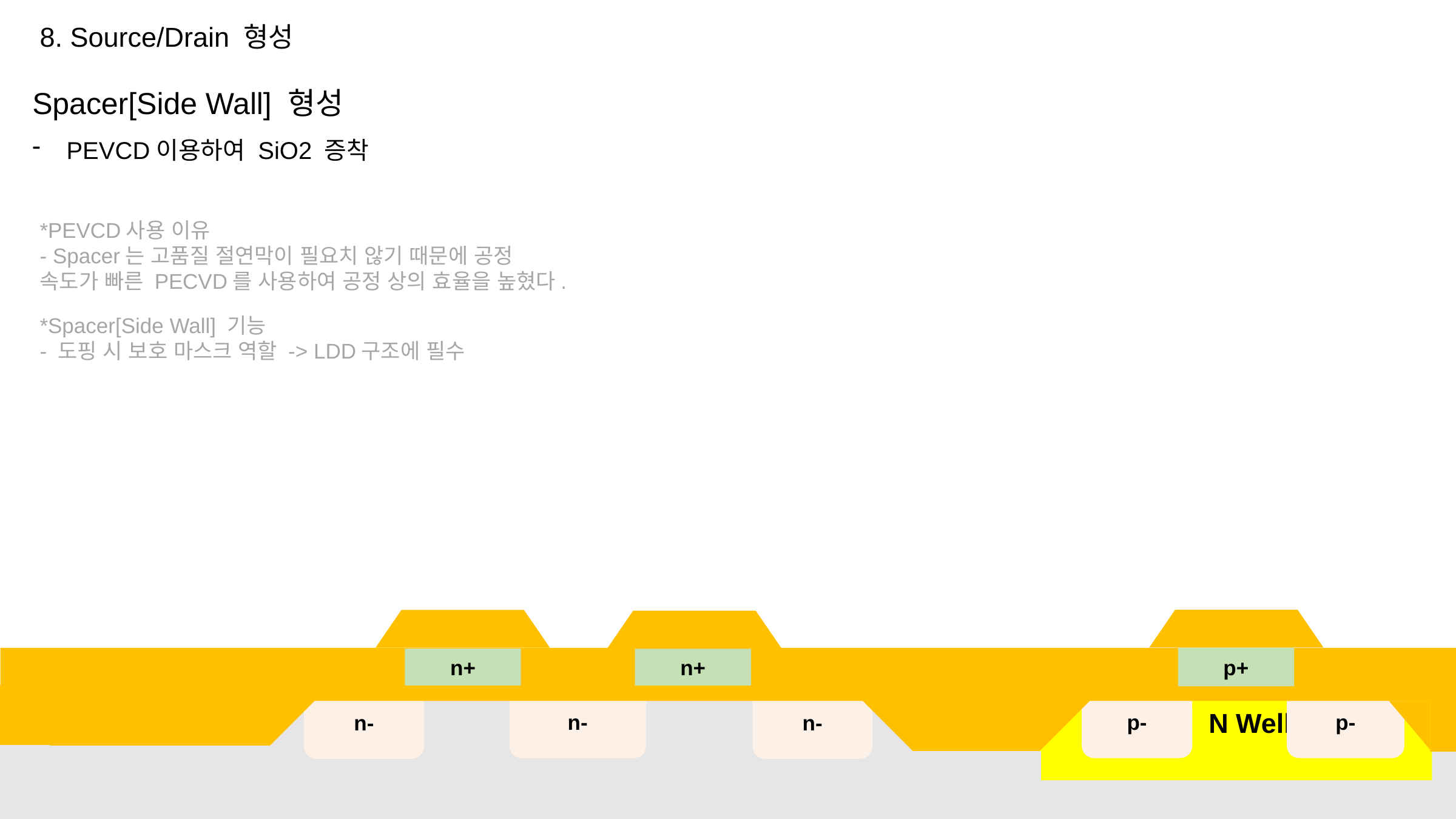

8. Source/Drain 형성
Spacer[Side Wall] 형성

PEVCD이용하여 SiO2 증착
*PEVCD사용 이유
- Spacer는 고품질 절연막이 필요치 않기 때문에 공정 속도가 빠른 PECVD를 사용하여 공정 상의 효율을 높혔다.
*Spacer[Side Wall] 기능
- 도핑 시 보호 마스크 역할 -> LDD구조에 필수

p+

n+
n+

p-
p-
n-

n-
n-
           N Well